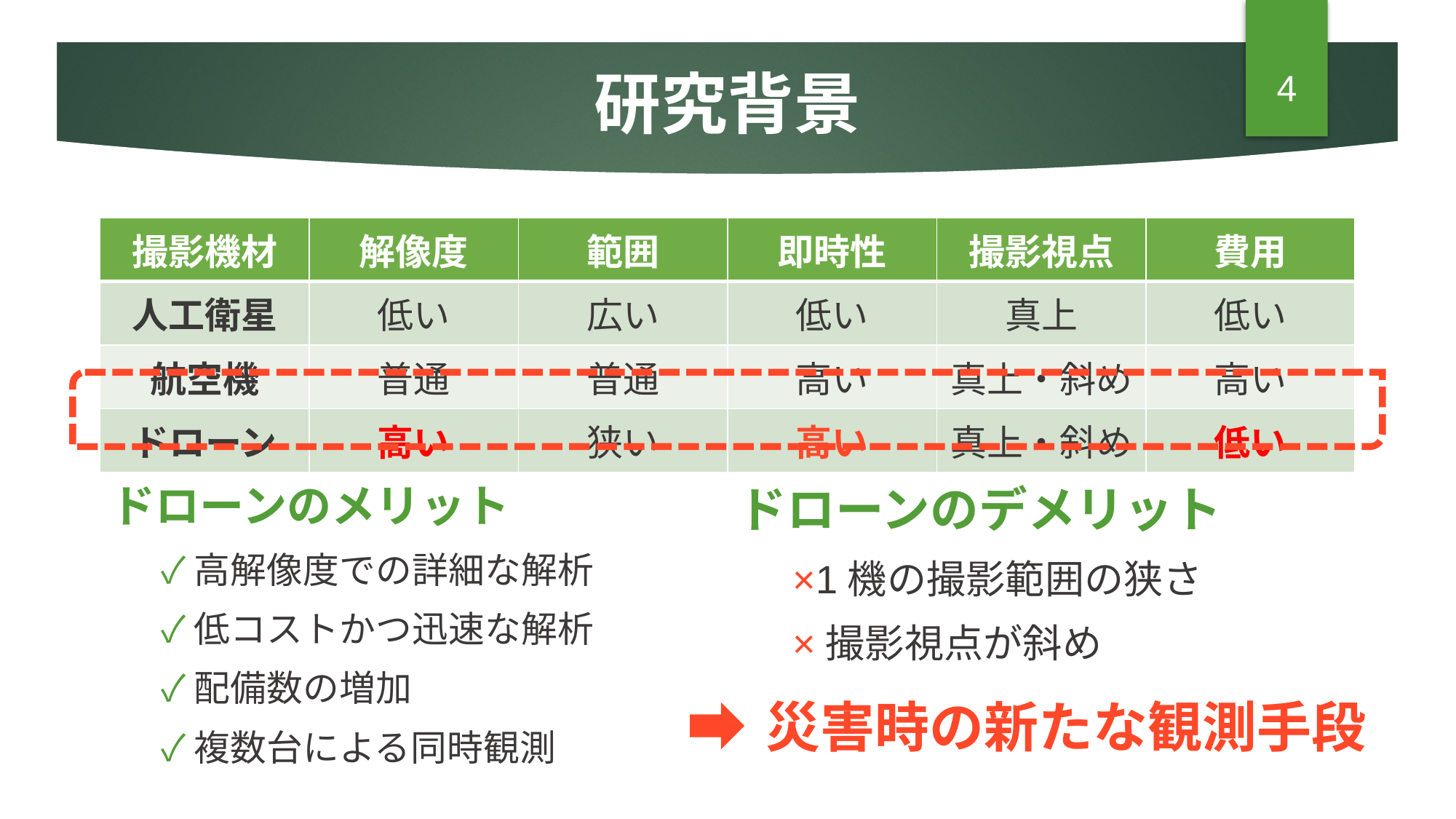

# 研究背景
4
| 撮影機材 | 解像度 | 範囲 | 即時性 | 撮影視点 | 費用 |
| --- | --- | --- | --- | --- | --- |
| 人工衛星 | 低い | 広い | 低い | 真上 | 低い |
| 航空機 | 普通 | 普通 | 高い | 真上・斜め | 高い |
| ドローン | 高い | 狭い | 高い | 真上・斜め | 低い |

ドローンのメリット
✓高解像度での詳細な解析
✓低コストかつ迅速な解析
✓配備数の増加
✓複数台による同時観測
ドローンのデメリット
×1機の撮影範囲の狭さ
×撮影視点が斜め
災害時の新たな観測手段